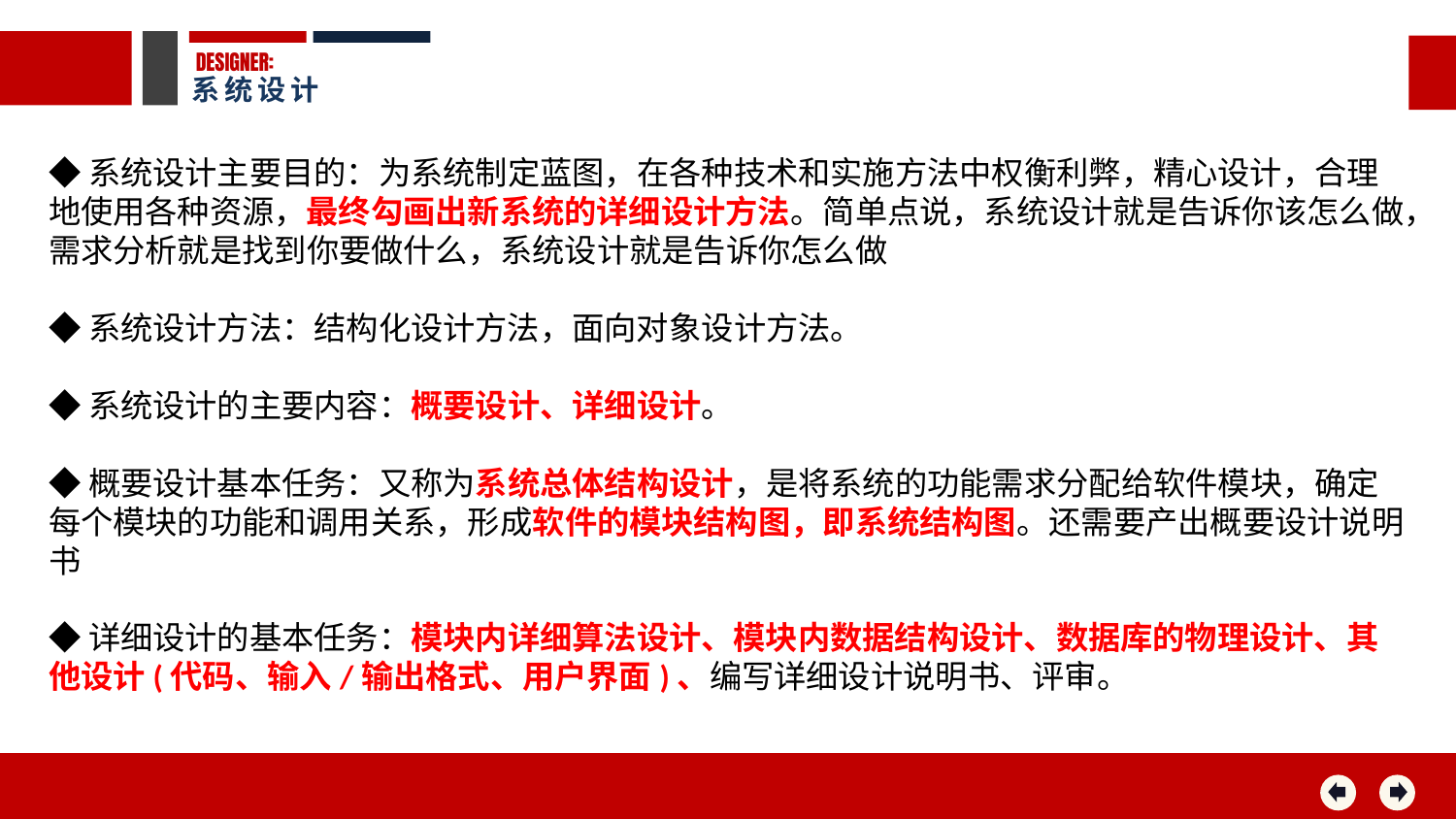

DESIGNER:
系统设计
◆系统设计主要目的：为系统制定蓝图，在各种技术和实施方法中权衡利弊，精心设计，合理地使用各种资源，最终勾画出新系统的详细设计方法。简单点说，系统设计就是告诉你该怎么做，需求分析就是找到你要做什么，系统设计就是告诉你怎么做

◆系统设计方法：结构化设计方法，面向对象设计方法。

◆系统设计的主要内容：概要设计、详细设计。

◆概要设计基本任务：又称为系统总体结构设计，是将系统的功能需求分配给软件模块，确定每个模块的功能和调用关系，形成软件的模块结构图，即系统结构图。还需要产出概要设计说明书

◆详细设计的基本任务：模块内详细算法设计、模块内数据结构设计、数据库的物理设计、其他设计(代码、输入/输出格式、用户界面)、编写详细设计说明书、评审。